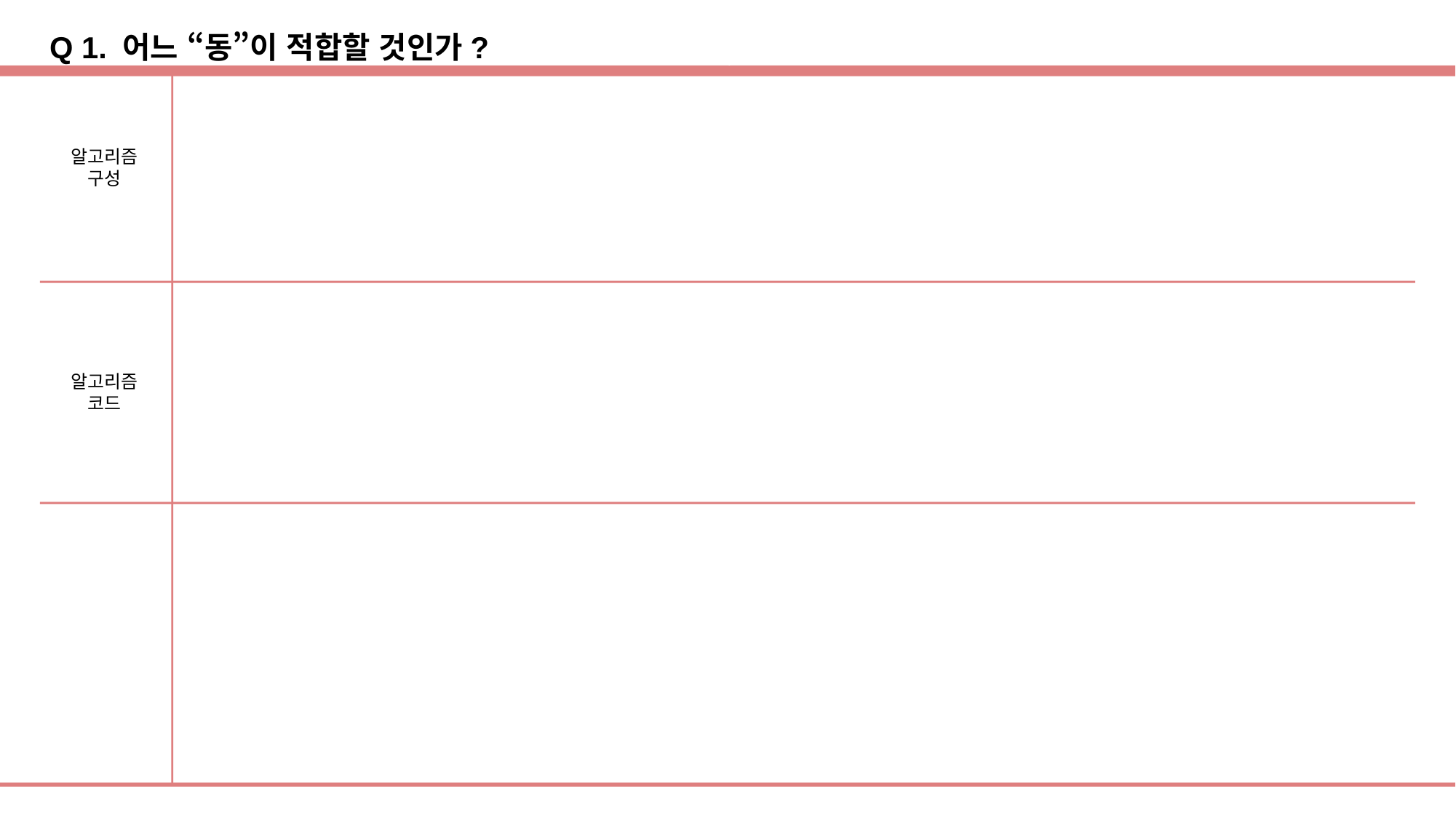

Q 1. 어느 “동”이 적합할 것인가?
`
알고리즘
구성
`
알고리즘
코드
`
`
|  |
| --- |
|  |
| --- |
`